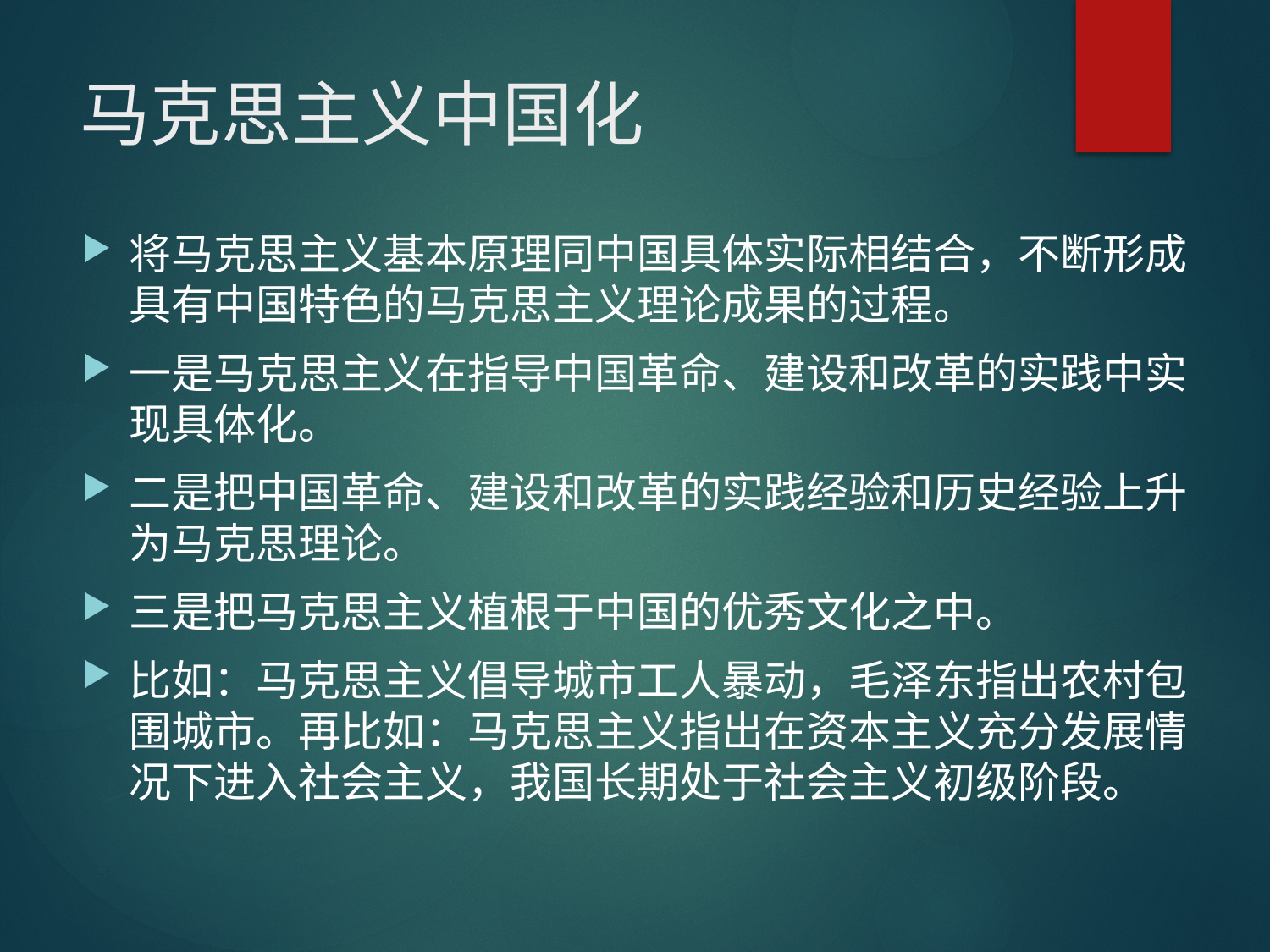

# 马克思主义中国化
将马克思主义基本原理同中国具体实际相结合，不断形成具有中国特色的马克思主义理论成果的过程。
一是马克思主义在指导中国革命、建设和改革的实践中实现具体化。
二是把中国革命、建设和改革的实践经验和历史经验上升为马克思理论。
三是把马克思主义植根于中国的优秀文化之中。
比如：马克思主义倡导城市工人暴动，毛泽东指出农村包围城市。再比如：马克思主义指出在资本主义充分发展情况下进入社会主义，我国长期处于社会主义初级阶段。